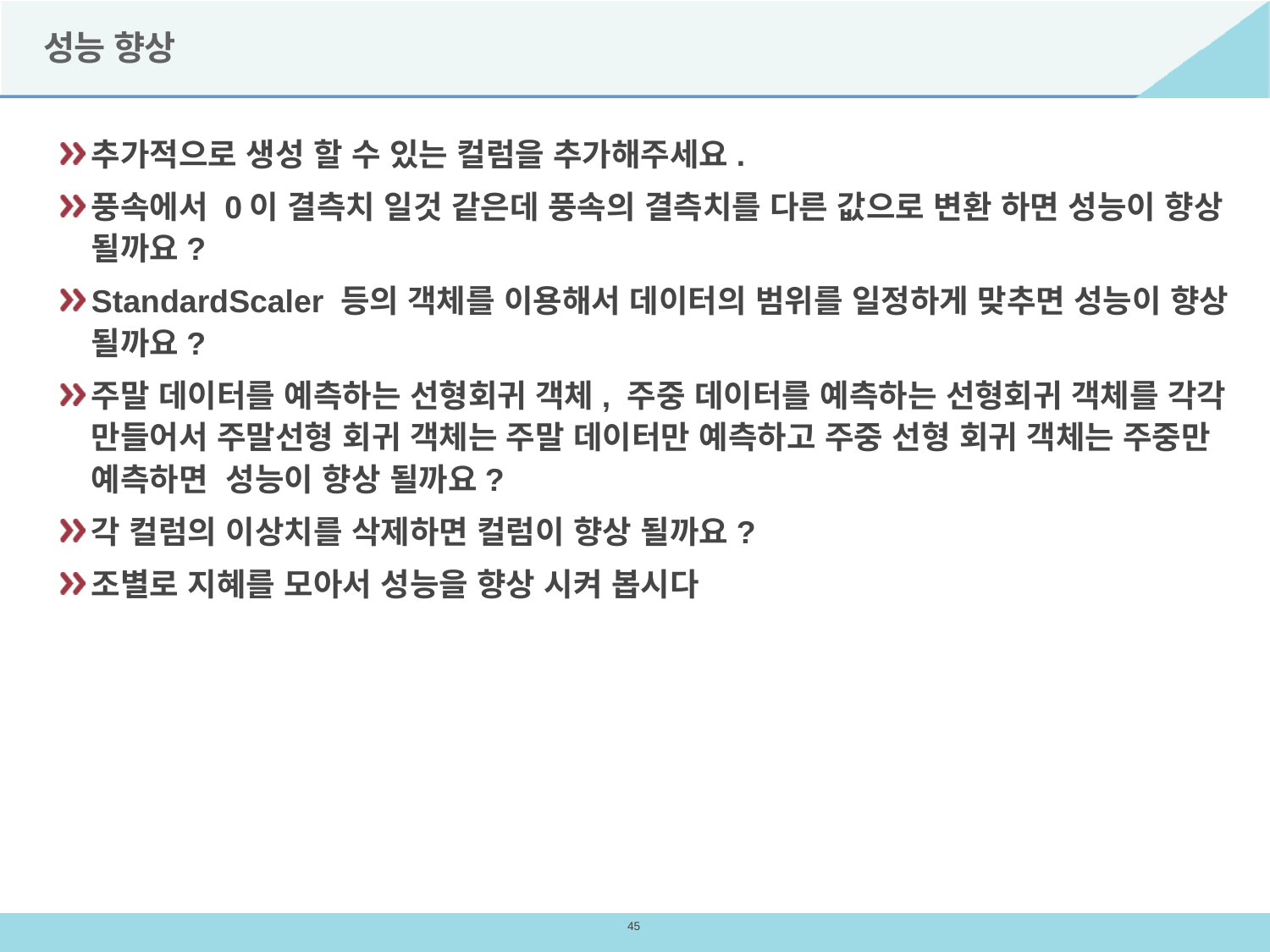

# 성능 향상
추가적으로 생성 할 수 있는 컬럼을 추가해주세요.
풍속에서 0이 결측치 일것 같은데 풍속의 결측치를 다른 값으로 변환 하면 성능이 향상 될까요?
StandardScaler 등의 객체를 이용해서 데이터의 범위를 일정하게 맞추면 성능이 향상 될까요?
주말 데이터를 예측하는 선형회귀 객체, 주중 데이터를 예측하는 선형회귀 객체를 각각 만들어서 주말선형 회귀 객체는 주말 데이터만 예측하고 주중 선형 회귀 객체는 주중만 예측하면  성능이 향상 될까요?
각 컬럼의 이상치를 삭제하면 컬럼이 향상 될까요?
조별로 지혜를 모아서 성능을 향상 시켜 봅시다